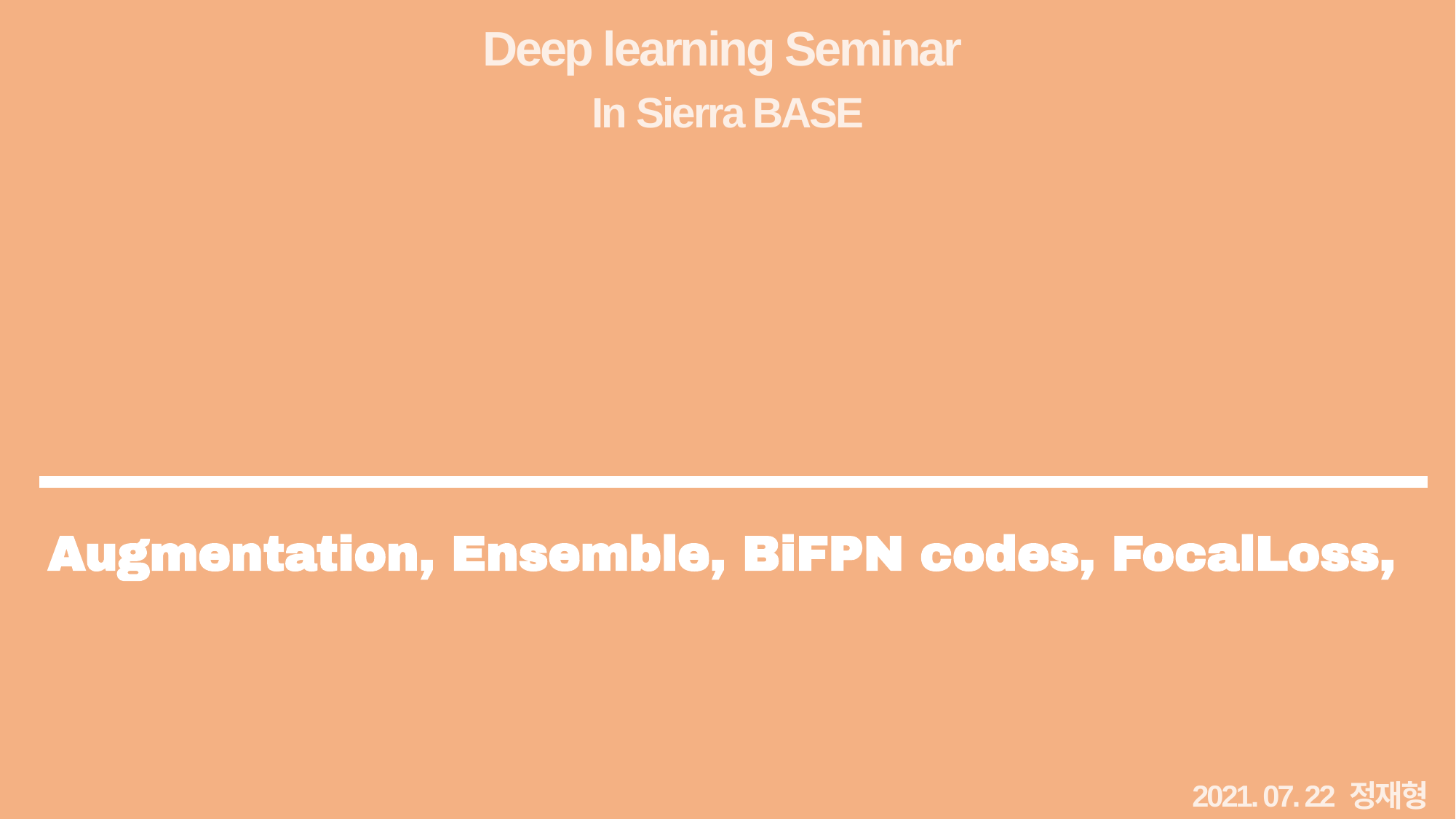

Deep learning Seminar
In Sierra BASE
RPN(loss),
BACKbone: resnet50,
Loss 수렴하게
fasterRCNN 내용추가
Augmentation, Ensemble, BiFPN codes, FocalLoss,
2021. 07. 22 정재형